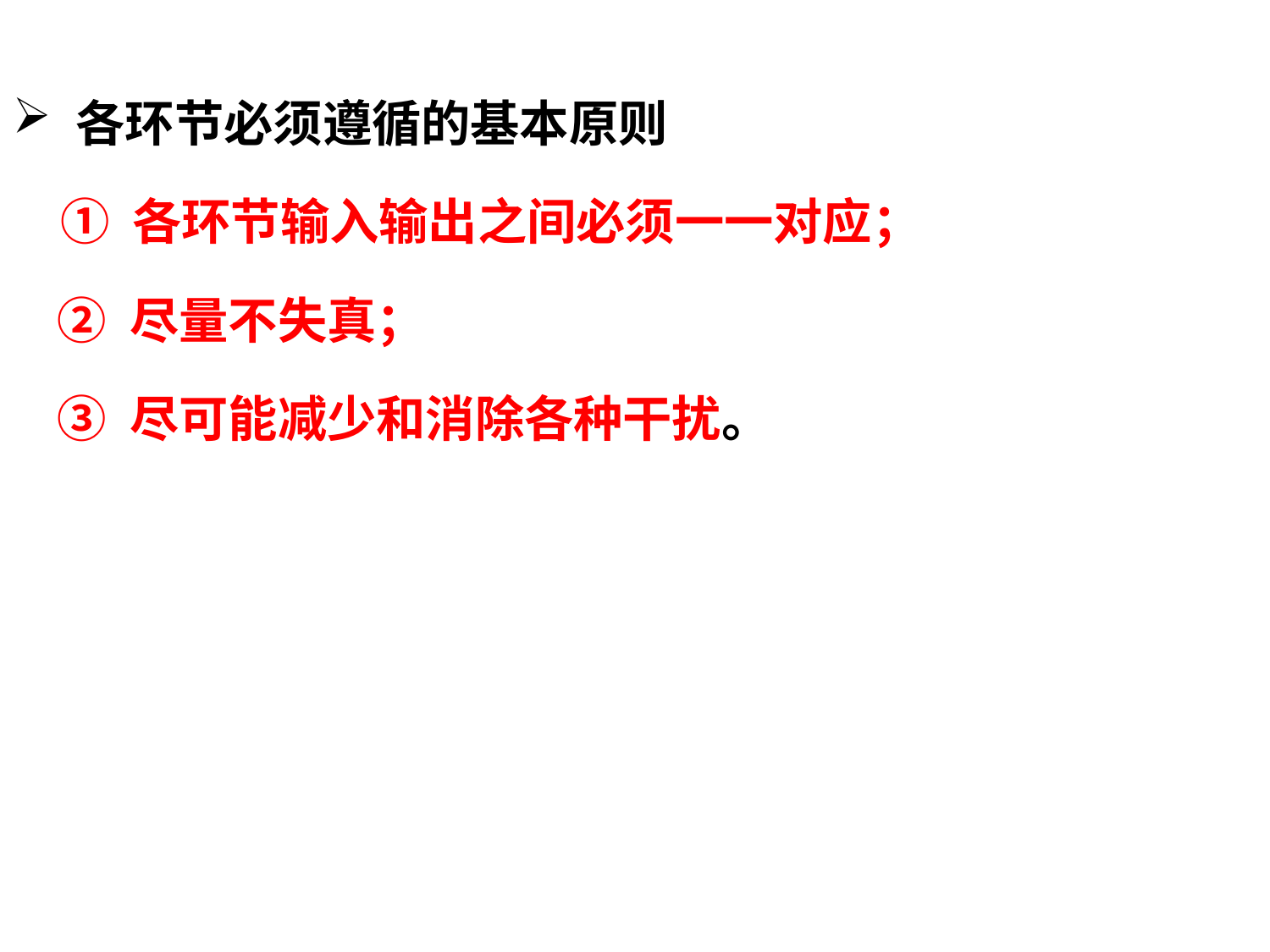

各环节必须遵循的基本原则
     ① 各环节输入输出之间必须一一对应；
    ② 尽量不失真；
    ③ 尽可能减少和消除各种干扰。